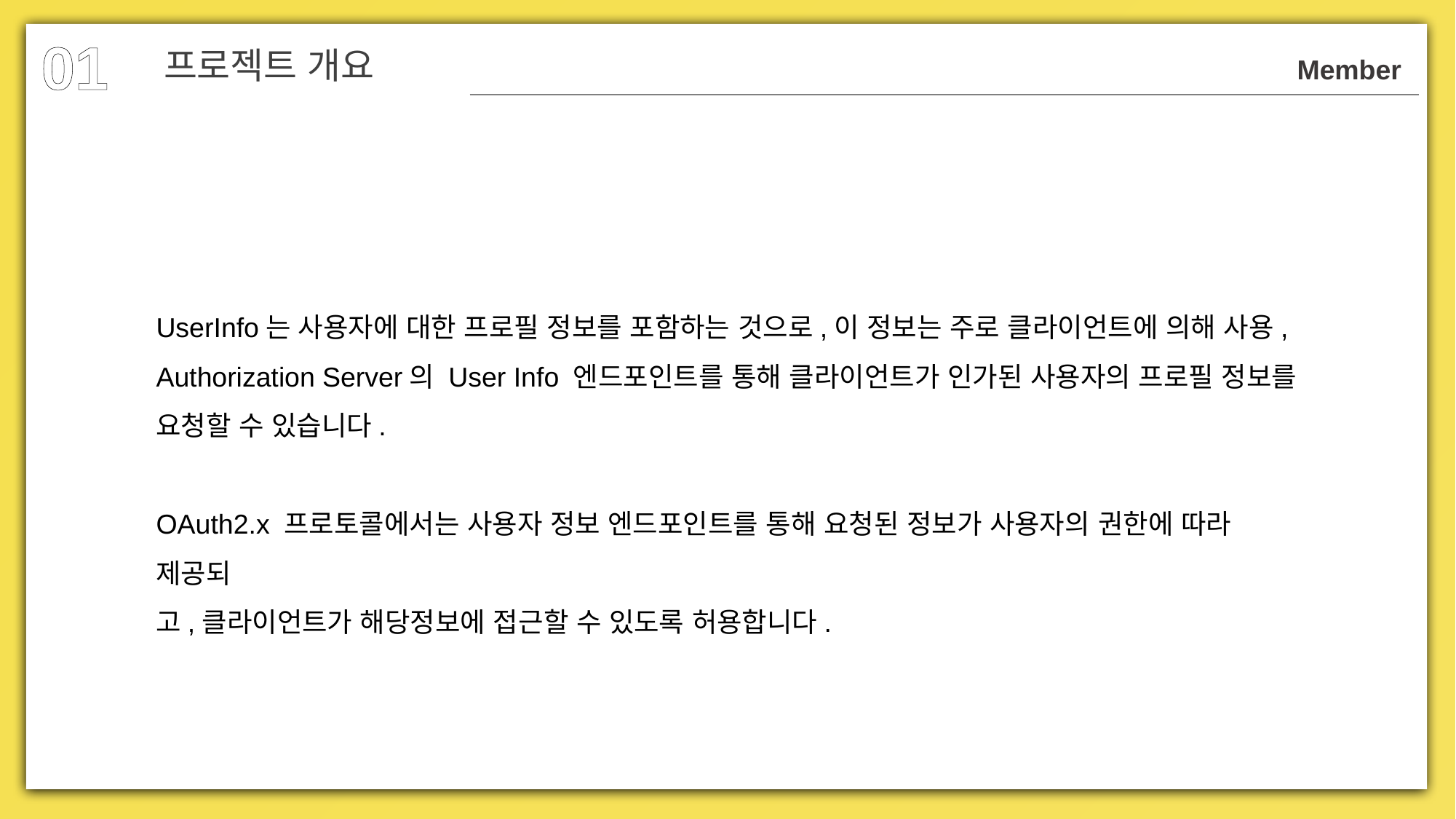

01

프로젝트 개요
Member
UserInfo는 사용자에 대한 프로필 정보를 포함하는 것으로,이 정보는 주로 클라이언트에 의해 사용,
Authorization Server의 User Info 엔드포인트를 통해 클라이언트가 인가된 사용자의 프로필 정보를
요청할 수 있습니다.

OAuth2.x 프로토콜에서는 사용자 정보 엔드포인트를 통해 요청된 정보가 사용자의 권한에 따라 제공되
고,클라이언트가 해당정보에 접근할 수 있도록 허용합니다.